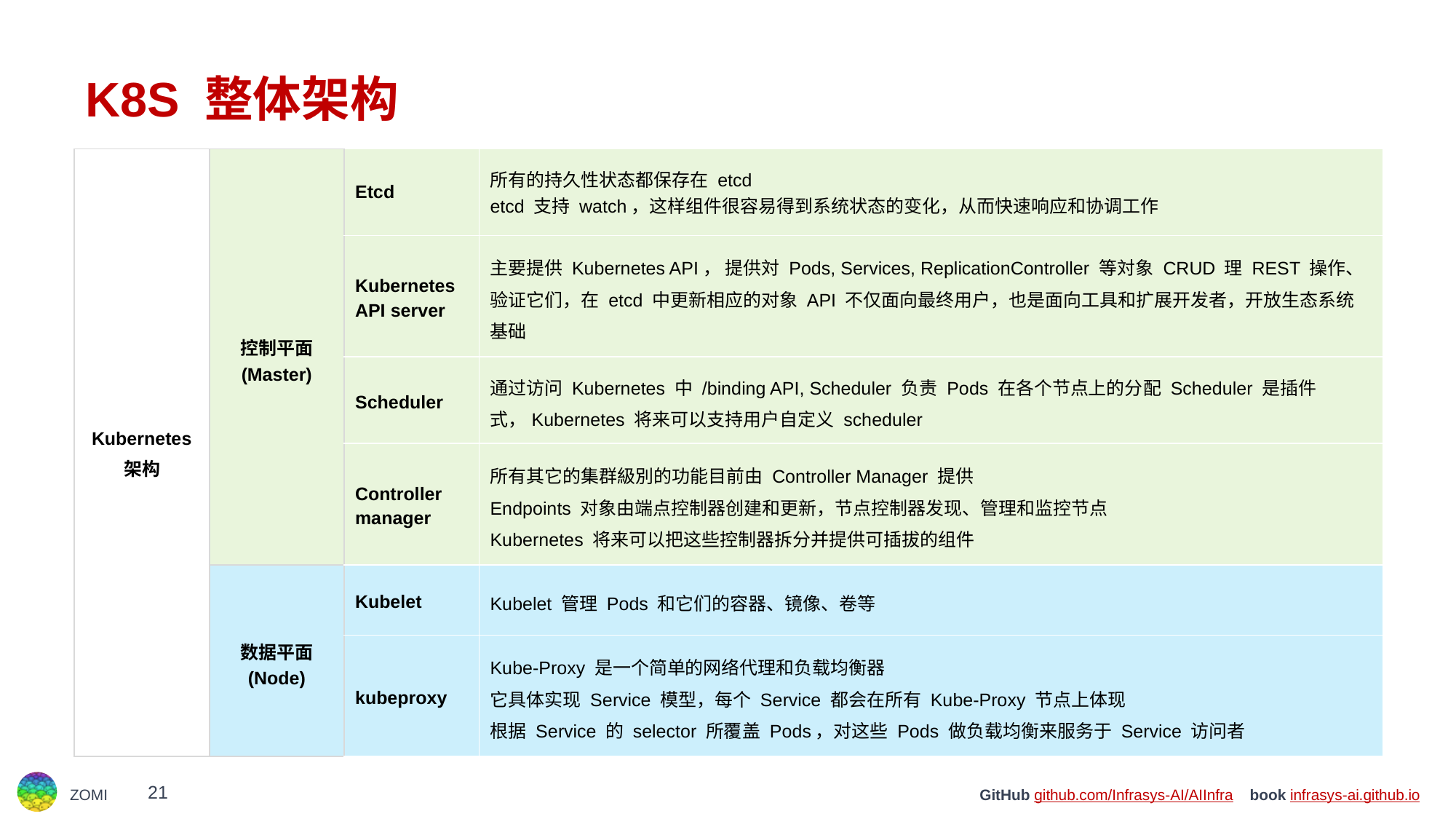

# K8S 整体架构
| Kubernetes 架构 | 控制平面 (Master) | Etcd | 所有的持久性状态都保存在 etcd etcd 支持 watch，这样组件很容易得到系统状态的变化，从而快速响应和协调工作 |
| --- | --- | --- | --- |
|  |  | Kubernetes API server | 主要提供 Kubernetes API， 提供対 Pods, Services, ReplicationController 等対象 CRUD 理 REST 操作、 验证它们，在 etcd 中更新相应的对象 API 不仅面向最终用户，也是面向工具和扩展开发者，开放生态系统基础 |
|  |  | Scheduler | 通过访问 Kubernetes 中 /binding API, Scheduler 负责 Pods 在各个节点上的分配 Scheduler 是插件式，Kubernetes 将来可以支持用户自定义 scheduler |
|  |  | Controller manager | 所有其它的集群級別的功能目前由 Controller Manager 提供 Endpoints 对象由端点控制器创建和更新，节点控制器发现、管理和监控节点 Kubernetes 将来可以把这些控制器拆分并提供可插拔的组件 |
|  | 数据平面 (Node) | Kubelet | Kubelet 管理 Pods 和它们的容器、镜像、卷等 |
|  |  | kubeproxy | Kube-Proxy 是一个简单的网络代理和负载均衡器 它具体实现 Service 模型，每个 Service 都会在所有 Kube-Proxy 节点上体现 根据 Service 的 selector 所覆盖 Pods，对这些 Pods 做负载均衡来服务于 Service 访问者 |